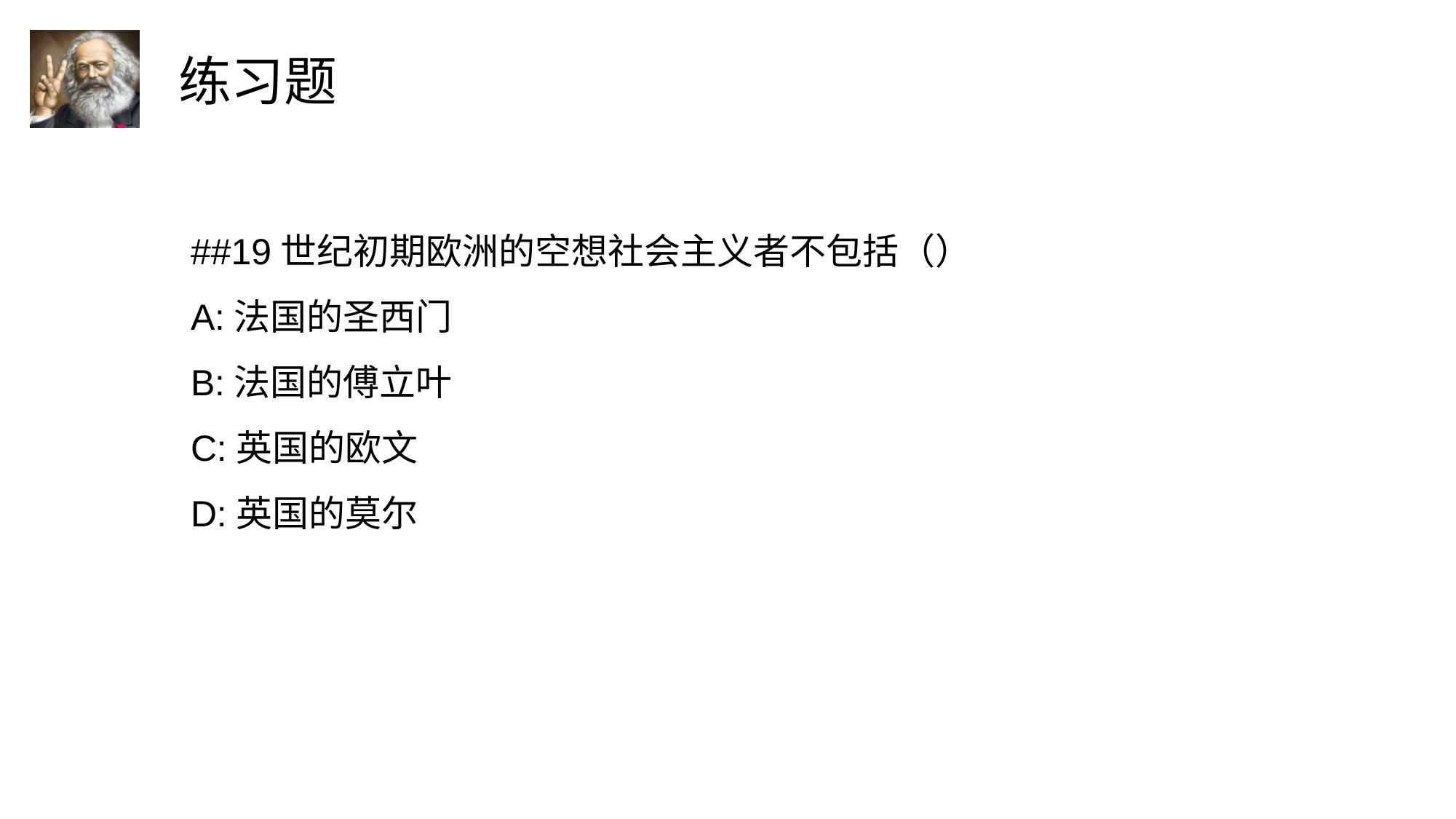

##19世纪初期欧洲的空想社会主义者不包括（）
A:法国的圣西门
B:法国的傅立叶
C:英国的欧文
D:英国的莫尔